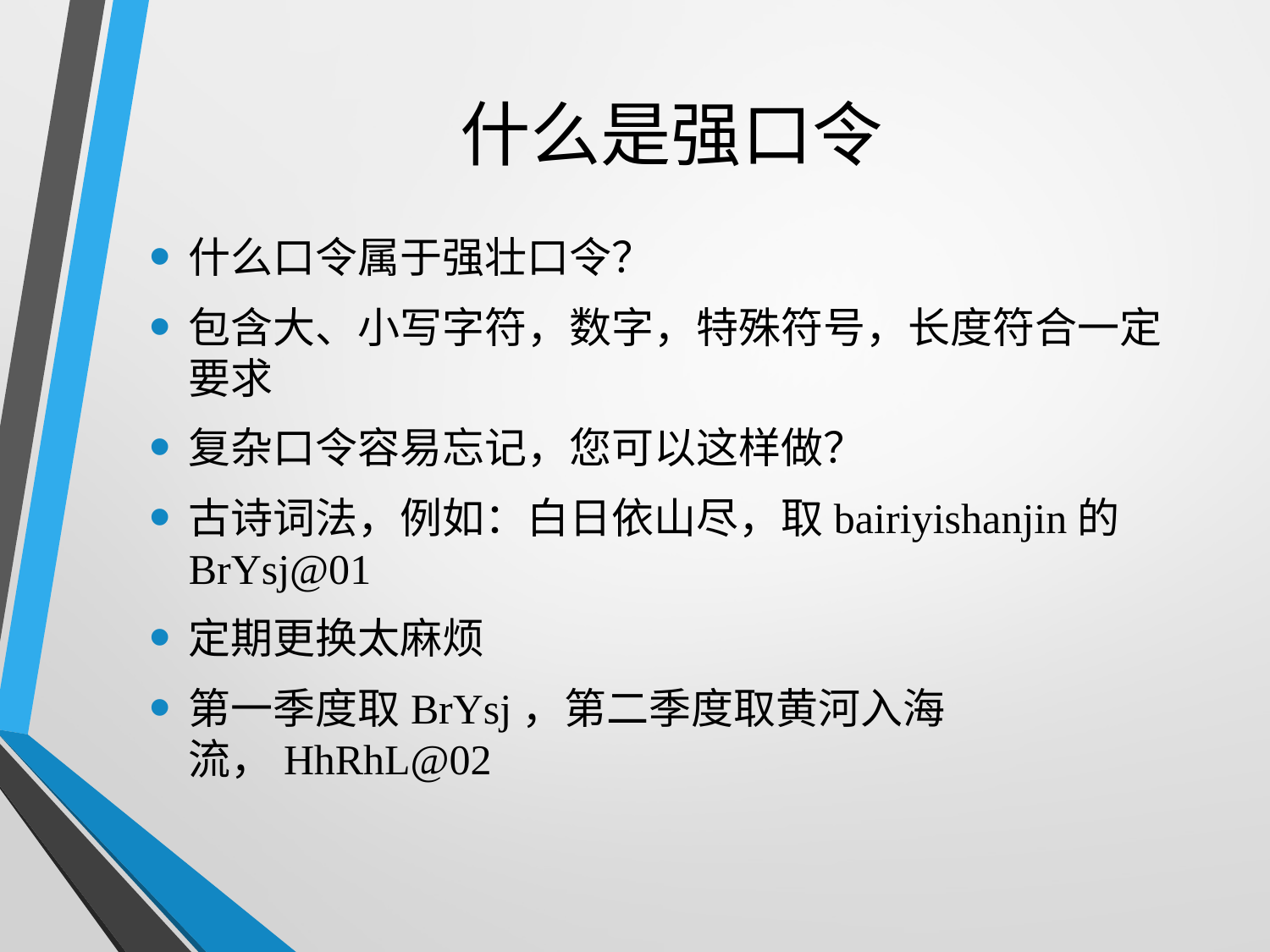

# 什么是强口令
什么口令属于强壮口令？
包含大、小写字符，数字，特殊符号，长度符合一定要求
复杂口令容易忘记，您可以这样做？
古诗词法，例如：白日依山尽，取bairiyishanjin的BrYsj@01
定期更换太麻烦
第一季度取BrYsj，第二季度取黄河入海流，HhRhL@02